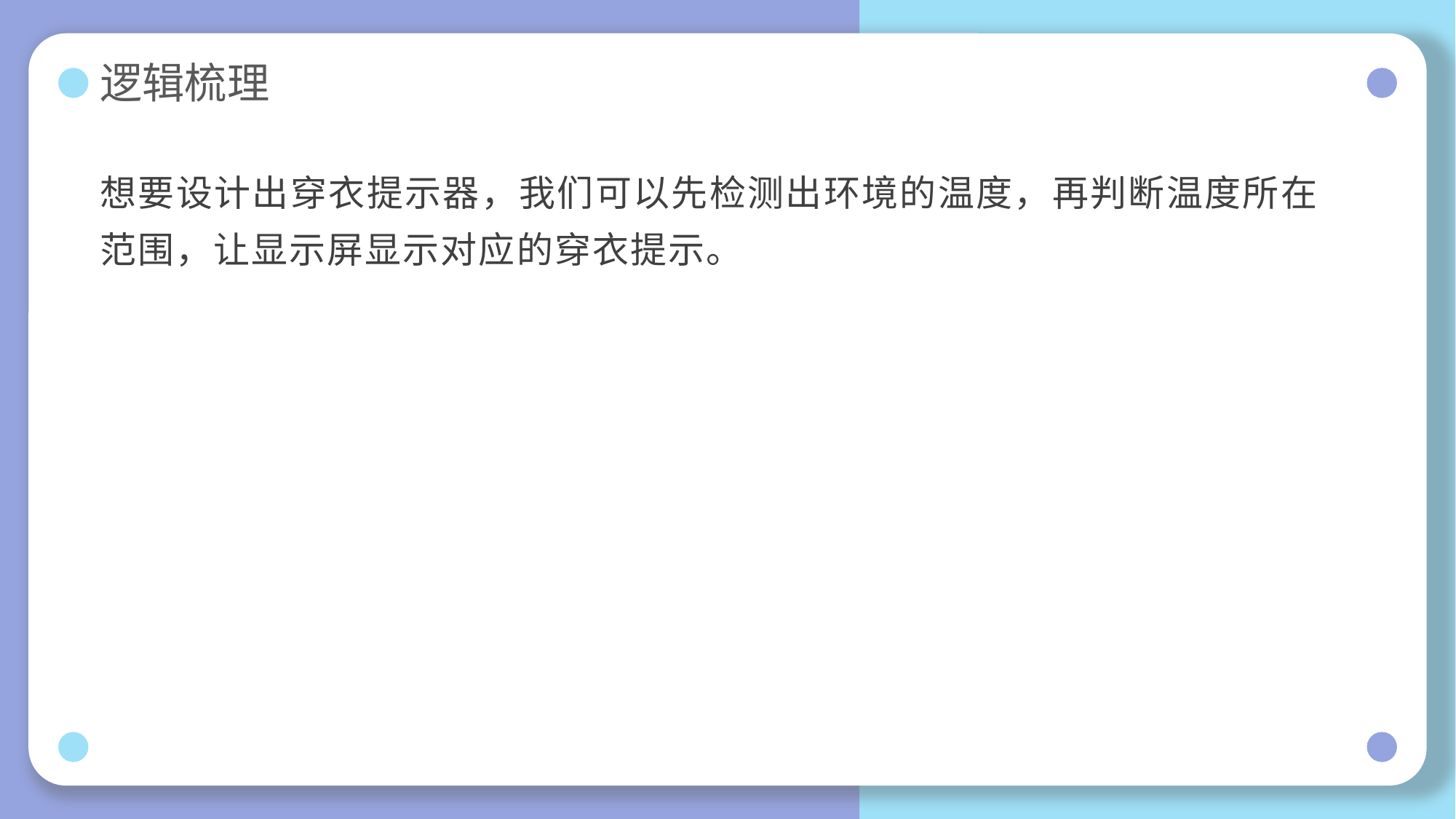

# 逻辑梳理
想要设计出穿衣提示器，我们可以先检测出环境的温度，再判断温度所在范围，让显示屏显示对应的穿衣提示。